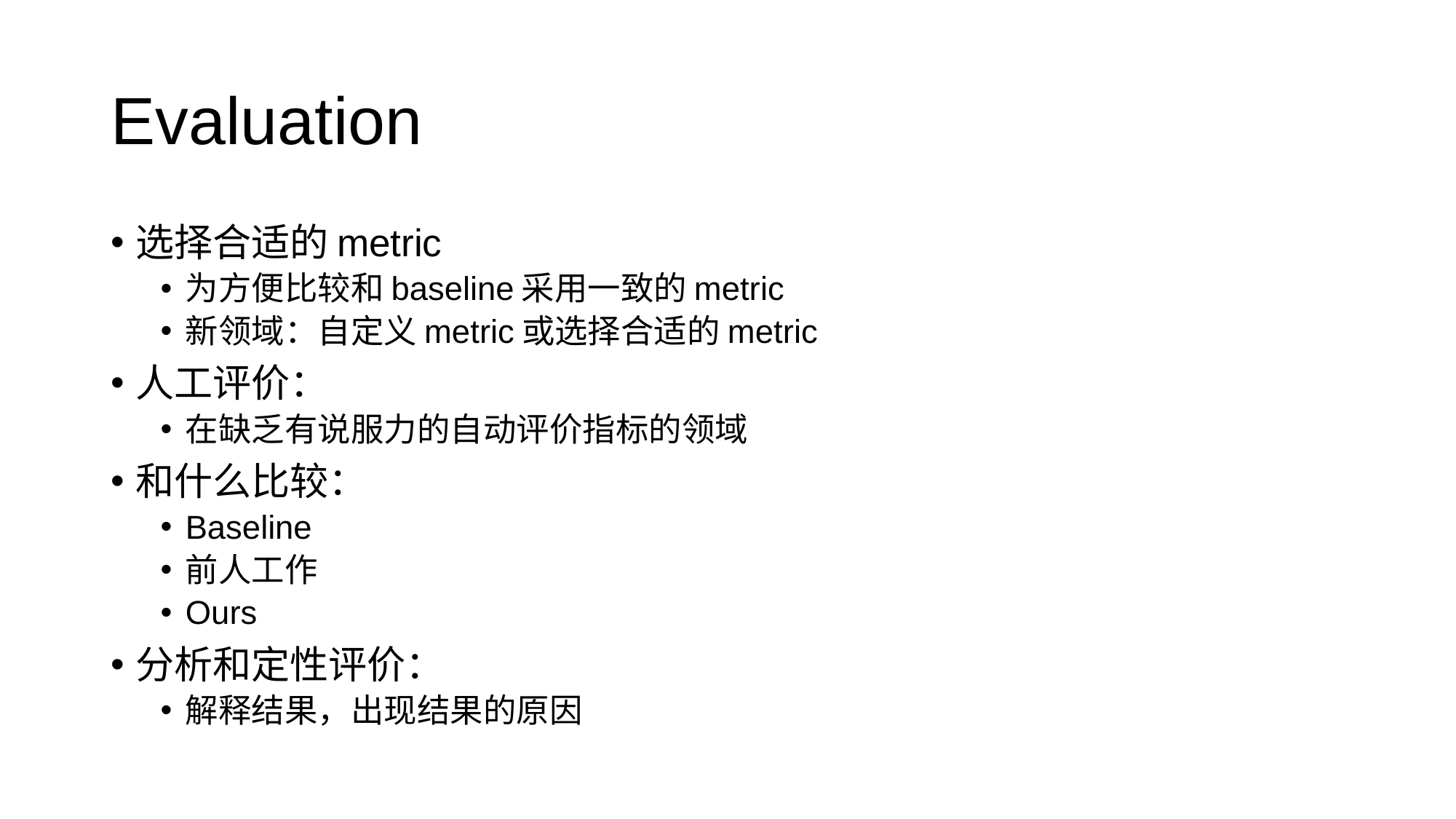

# Evaluation
选择合适的metric
为方便比较和baseline采用一致的metric
新领域：自定义metric或选择合适的metric
人工评价：
在缺乏有说服力的自动评价指标的领域
和什么比较：
Baseline
前人工作
Ours
分析和定性评价：
解释结果，出现结果的原因